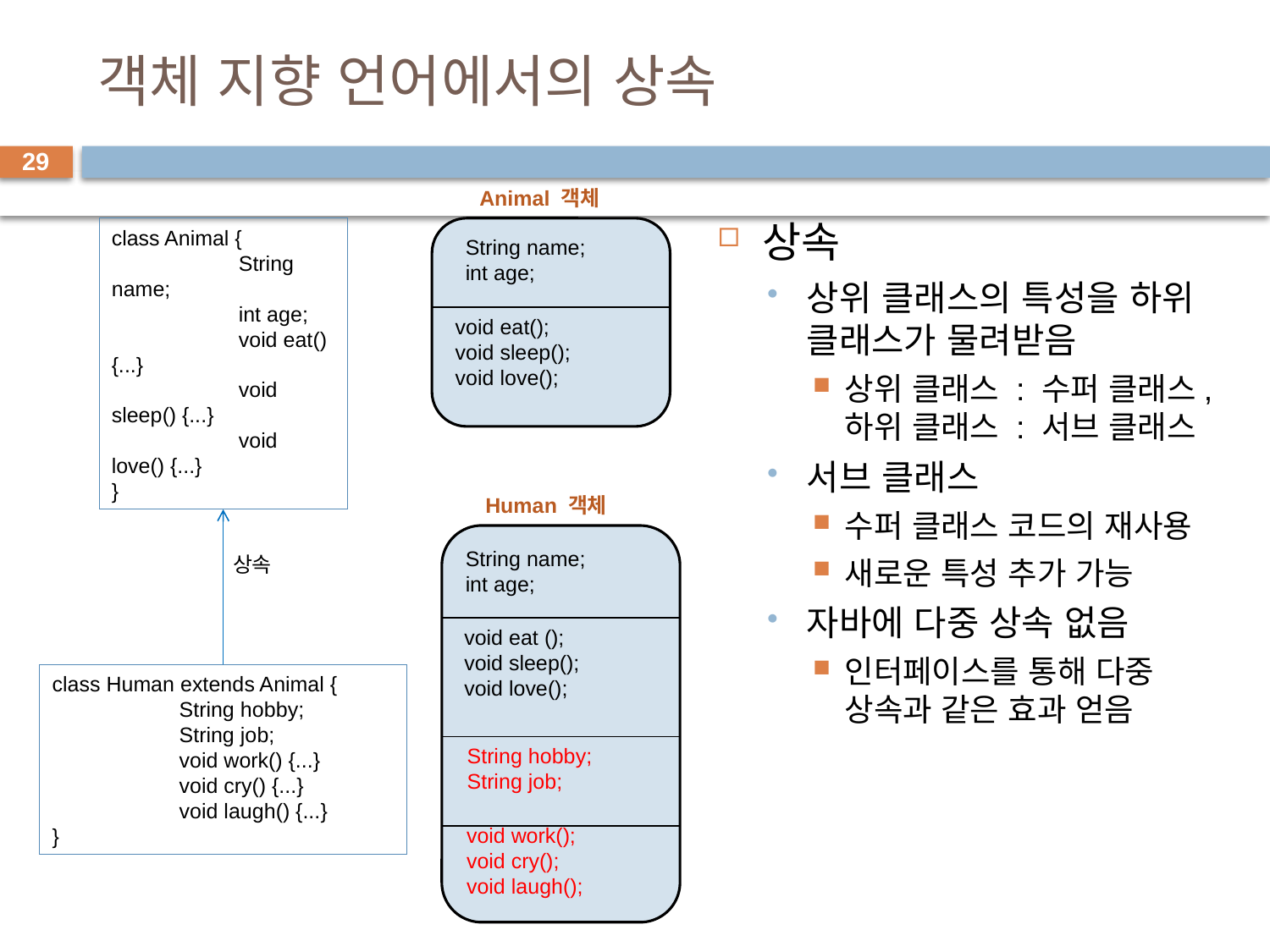

# 객체 지향 언어에서의 상속
29
Animal 객체
상속
상위 클래스의 특성을 하위 클래스가 물려받음
상위 클래스 : 수퍼 클래스, 하위 클래스 : 서브 클래스
서브 클래스
수퍼 클래스 코드의 재사용
새로운 특성 추가 가능
자바에 다중 상속 없음
인터페이스를 통해 다중 상속과 같은 효과 얻음

class Animal {
	String name;
	int age;
	void eat() {...}
	void sleep() {...}
	void love() {...}
}

부모
String name;
int age;
void eat();
void sleep();
void love();
Human 객체

부모
String name;
int age;
상속
void eat ();
void sleep();
void love();
class Human extends Animal {
	String hobby;
	String job;
	void work() {...}
	void cry() {...}
	void laugh() {...}
}
String hobby;
String job;
자식
void work();
void cry();
void laugh();